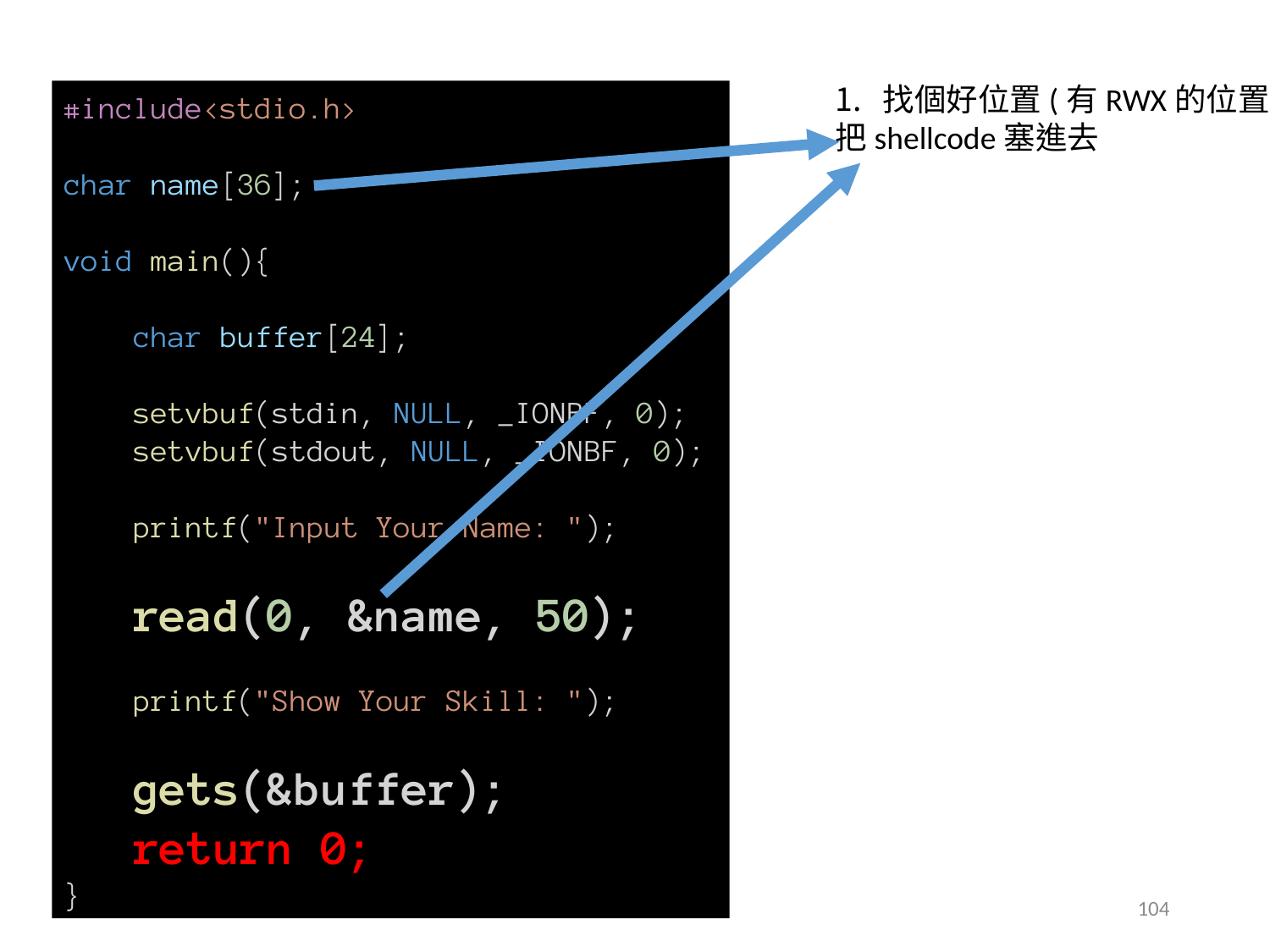

找個好位置(有RWX的位置)
把shellcode塞進去
#include<stdio.h>

char name[36];

void main(){

    char buffer[24];

    setvbuf(stdin, NULL, _IONBF, 0);
    setvbuf(stdout, NULL, _IONBF, 0);

    printf("Input Your Name: ");

    read(0, &name, 50);

    printf("Show Your Skill: ");

    gets(&buffer);
    return 0;
}
104